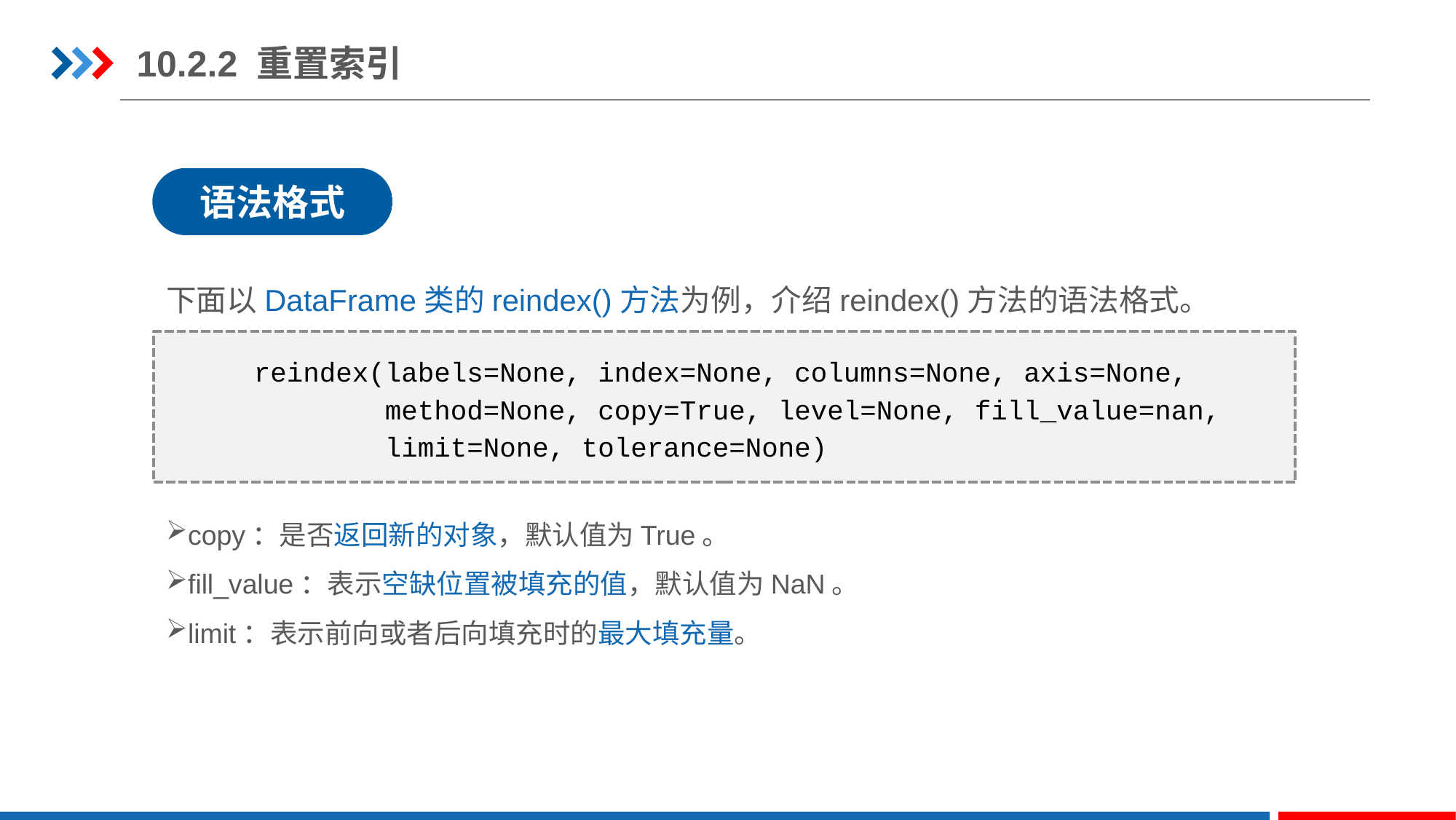

10.2.2 重置索引
语法格式
下面以DataFrame类的reindex()方法为例，介绍reindex()方法的语法格式。

reindex(labels=None, index=None, columns=None, axis=None,
        method=None, copy=True, level=None, fill_value=nan,
        limit=None, tolerance=None)
copy：是否返回新的对象，默认值为True。
fill_value：表示空缺位置被填充的值，默认值为NaN。
limit：表示前向或者后向填充时的最大填充量。